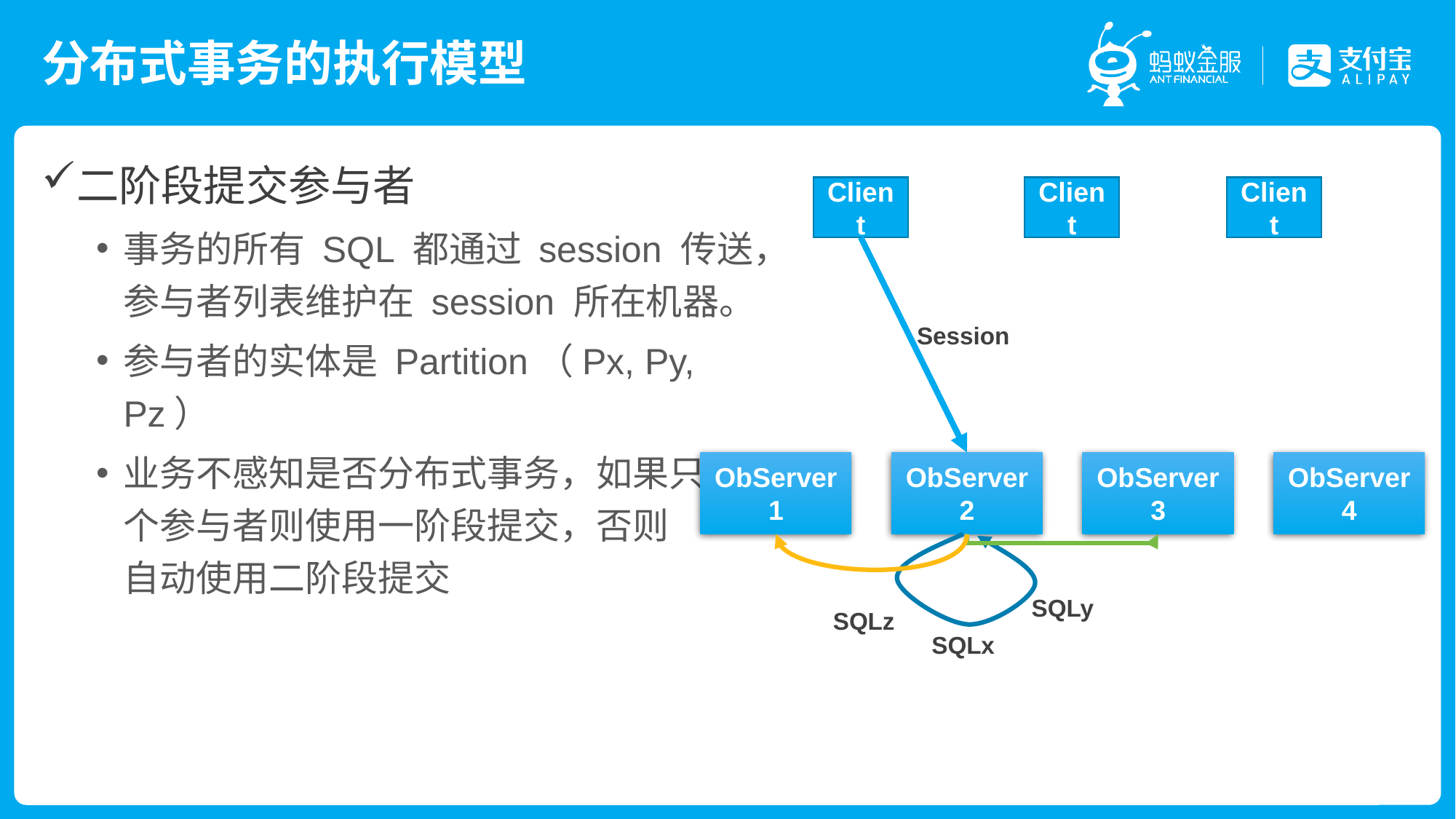

# 分布式事务的执行模型
二阶段提交参与者
事务的所有 SQL 都通过 session 传送，参与者列表维护在 session 所在机器。
参与者的实体是 Partition（Px, Py, Pz）
业务不感知是否分布式事务，如果只有一个参与者则使用一阶段提交，否则
自动使用二阶段提交

Client
Client
Client
Session
ObServer1
ObServer2
ObServer3
ObServer4

SQLy
SQLz
SQLx